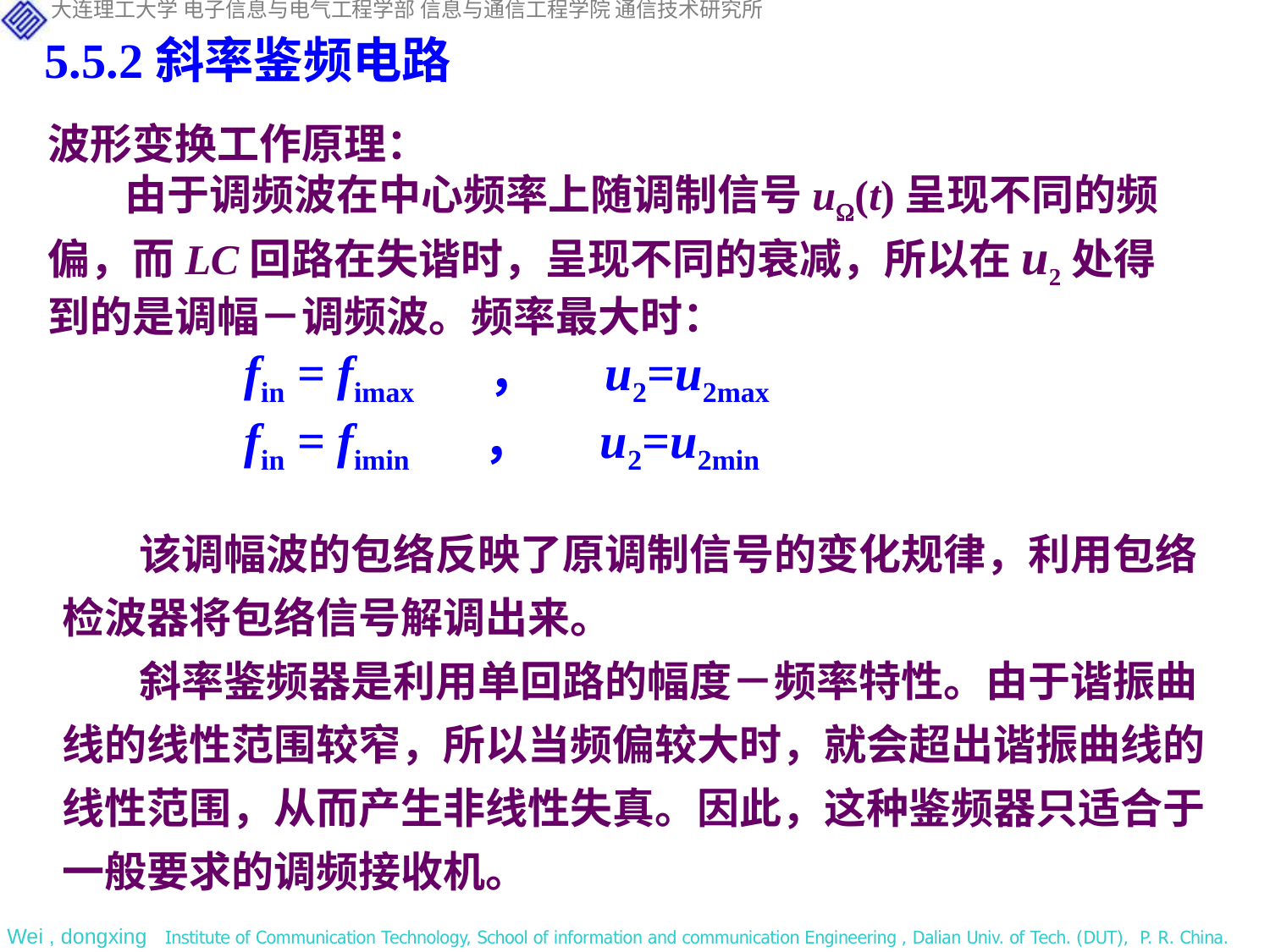

5.5.2斜率鉴频电路
波形变换工作原理：
       由于调频波在中心频率上随调制信号uΩ(t)呈现不同的频偏，而LC回路在失谐时，呈现不同的衰减，所以在u2处得到的是调幅－调频波。频率最大时：
                fin = fimax     ，     u2=u2max
                fin = fimin     ，     u2=u2min
       该调幅波的包络反映了原调制信号的变化规律，利用包络检波器将包络信号解调出来。
       斜率鉴频器是利用单回路的幅度－频率特性。由于谐振曲线的线性范围较窄，所以当频偏较大时，就会超出谐振曲线的线性范围，从而产生非线性失真。因此，这种鉴频器只适合于一般要求的调频接收机。